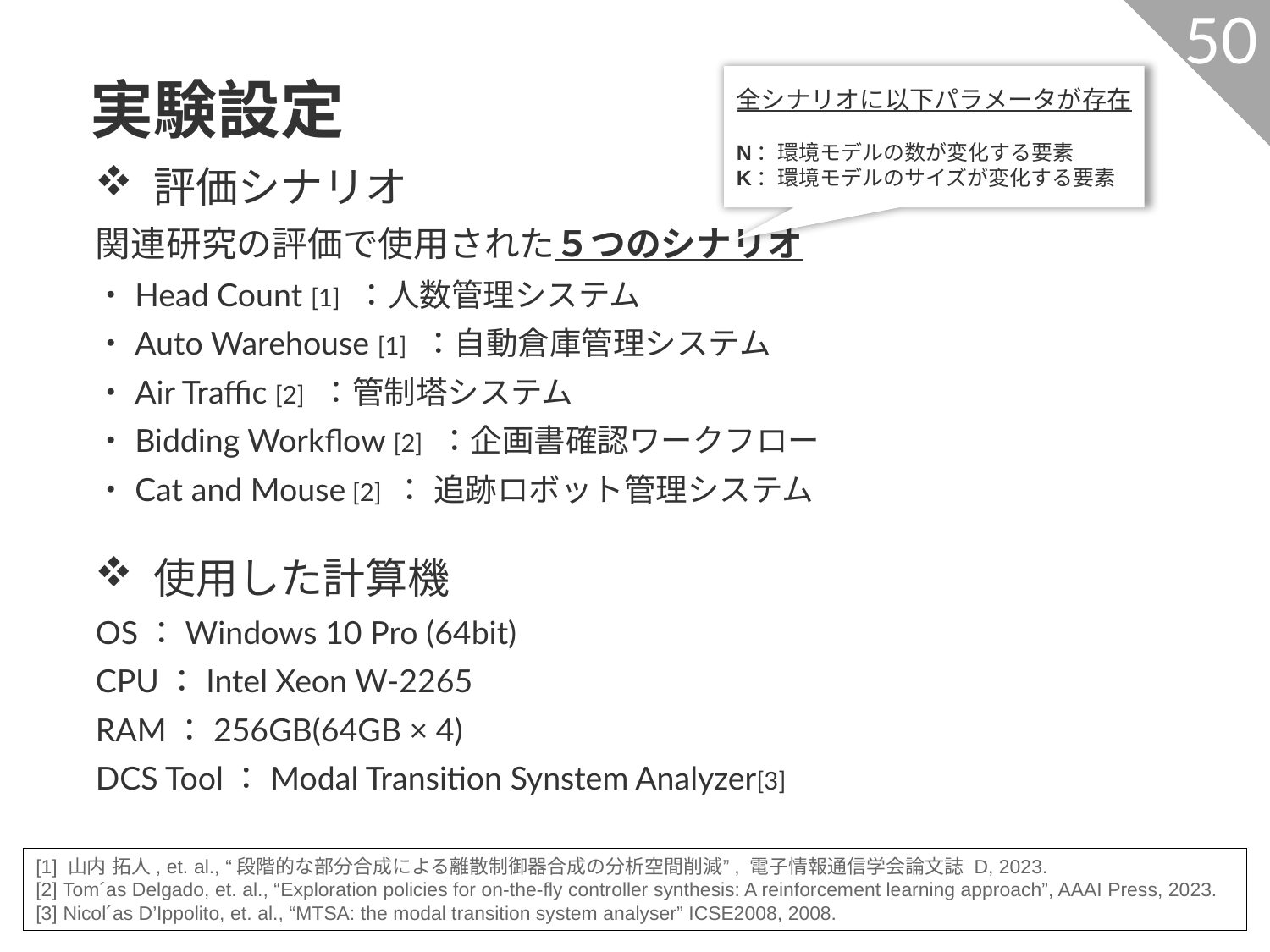

実験設定
50

全シナリオに以下パラメータが存在

N：環境モデルの数が変化する要素
K：環境モデルのサイズが変化する要素
評価シナリオ
関連研究の評価で使用された５つのシナリオ
・Head Count [1] ：人数管理システム
・Auto Warehouse [1] ：自動倉庫管理システム
・Air Traﬃc [2] ：管制塔システム
・Bidding Workﬂow [2] ：企画書確認ワークフロー
・Cat and Mouse [2] ： 追跡ロボット管理システム

使用した計算機
OS：Windows 10 Pro (64bit)
CPU：Intel Xeon W-2265
RAM：256GB(64GB × 4)
DCS Tool：Modal Transition Synstem Analyzer[3]
[1] 山内 拓人, et. al., “段階的な部分合成による離散制御器合成の分析空間削減”, 電子情報通信学会論文誌 D, 2023.
[2] Tom´as Delgado, et. al., “Exploration policies for on-the-ﬂy controller synthesis: A reinforcement learning approach”, AAAI Press, 2023.
[3] Nicol´as D’Ippolito, et. al., “MTSA: the modal transition system analyser” ICSE2008, 2008.